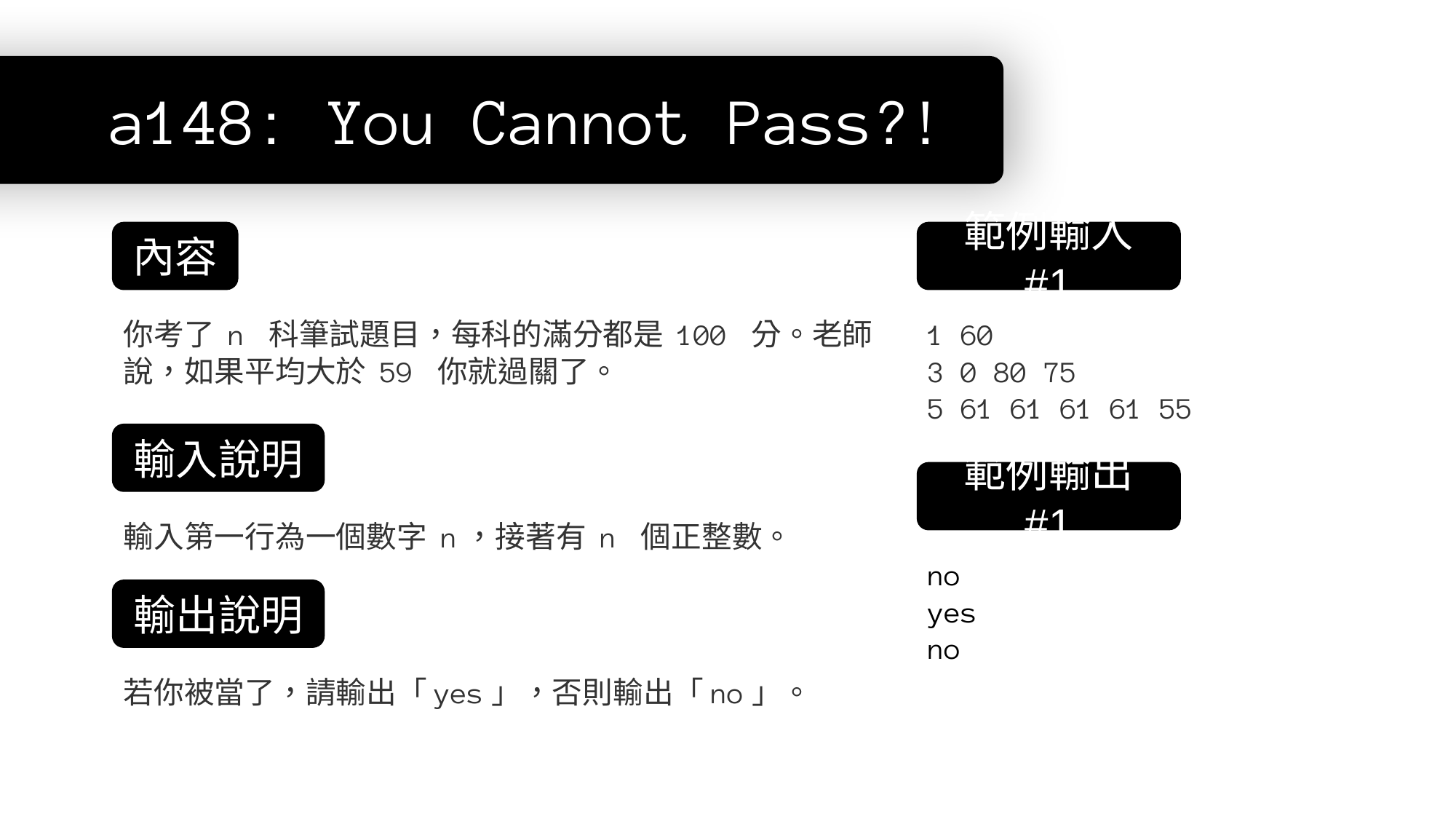

# a148: You Cannot Pass?!

內容
範例輸入 #1
你考了 n 科筆試題目，每科的滿分都是 100 分。老師說，如果平均大於 59 你就過關了。
1 60
3 0 80 75
5 61 61 61 61 55
輸入說明
範例輸出 #1
輸入第一行為一個數字 n，接著有 n 個正整數。
no
yes
no
輸出說明
若你被當了，請輸出「yes」，否則輸出「no」。